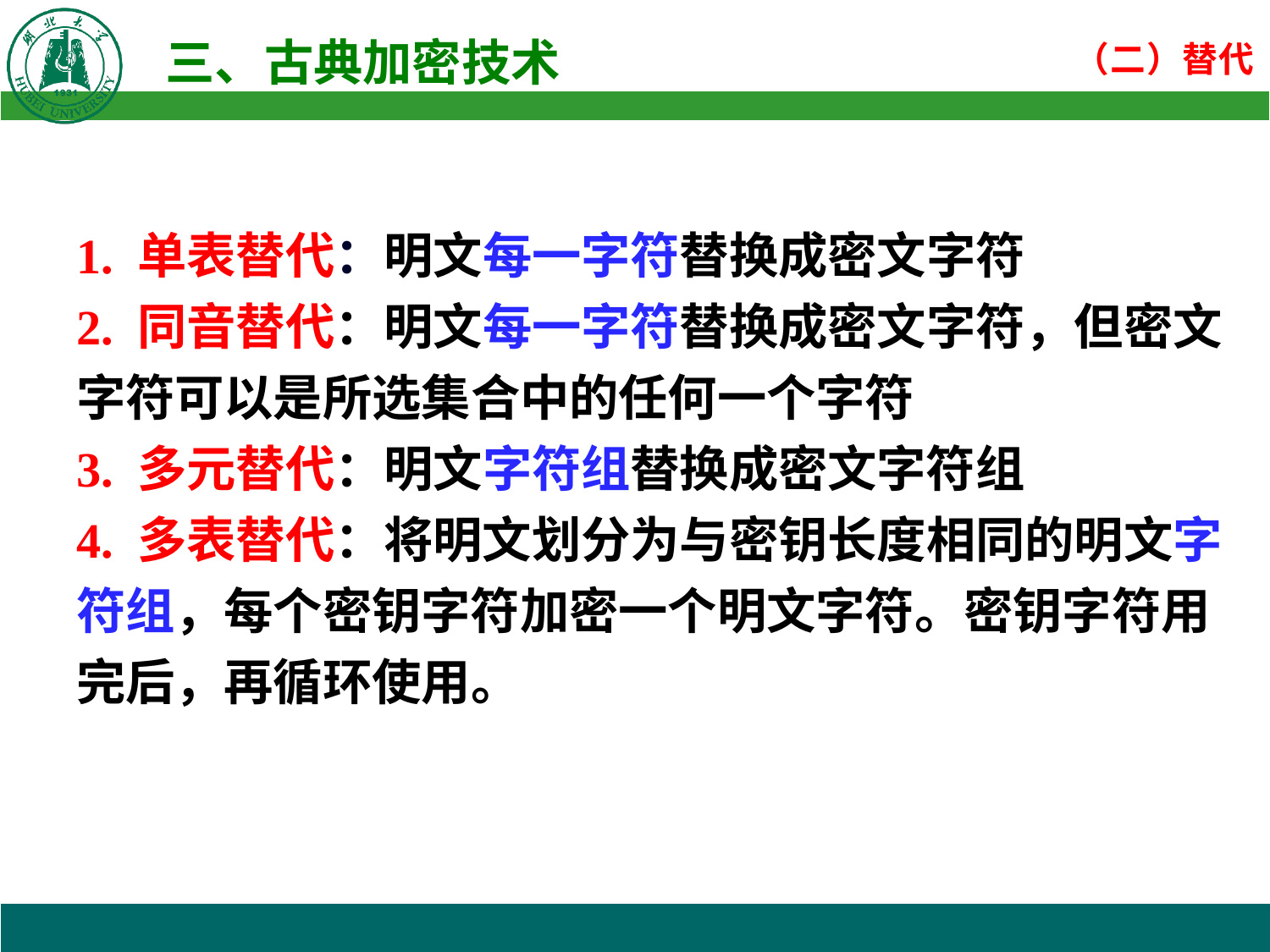

1. 单表替代：明文每一字符替换成密文字符
2. 同音替代：明文每一字符替换成密文字符，但密文字符可以是所选集合中的任何一个字符
3. 多元替代：明文字符组替换成密文字符组
4. 多表替代：将明文划分为与密钥长度相同的明文字符组，每个密钥字符加密一个明文字符。密钥字符用完后，再循环使用。